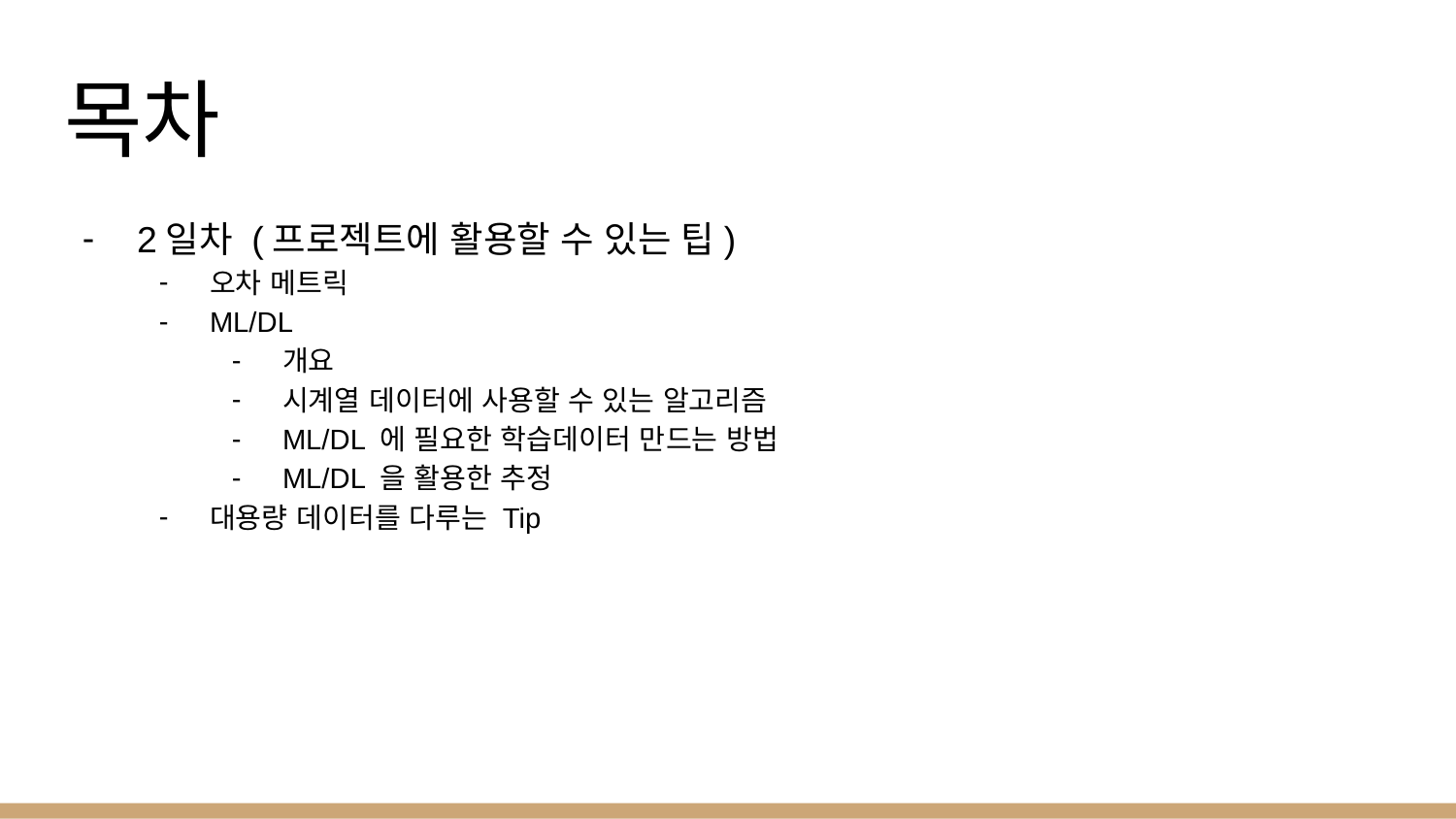

# 목차
2일차 (프로젝트에 활용할 수 있는 팁)
오차 메트릭
ML/DL
개요
시계열 데이터에 사용할 수 있는 알고리즘
ML/DL 에 필요한 학습데이터 만드는 방법
ML/DL 을 활용한 추정
대용량 데이터를 다루는 Tip